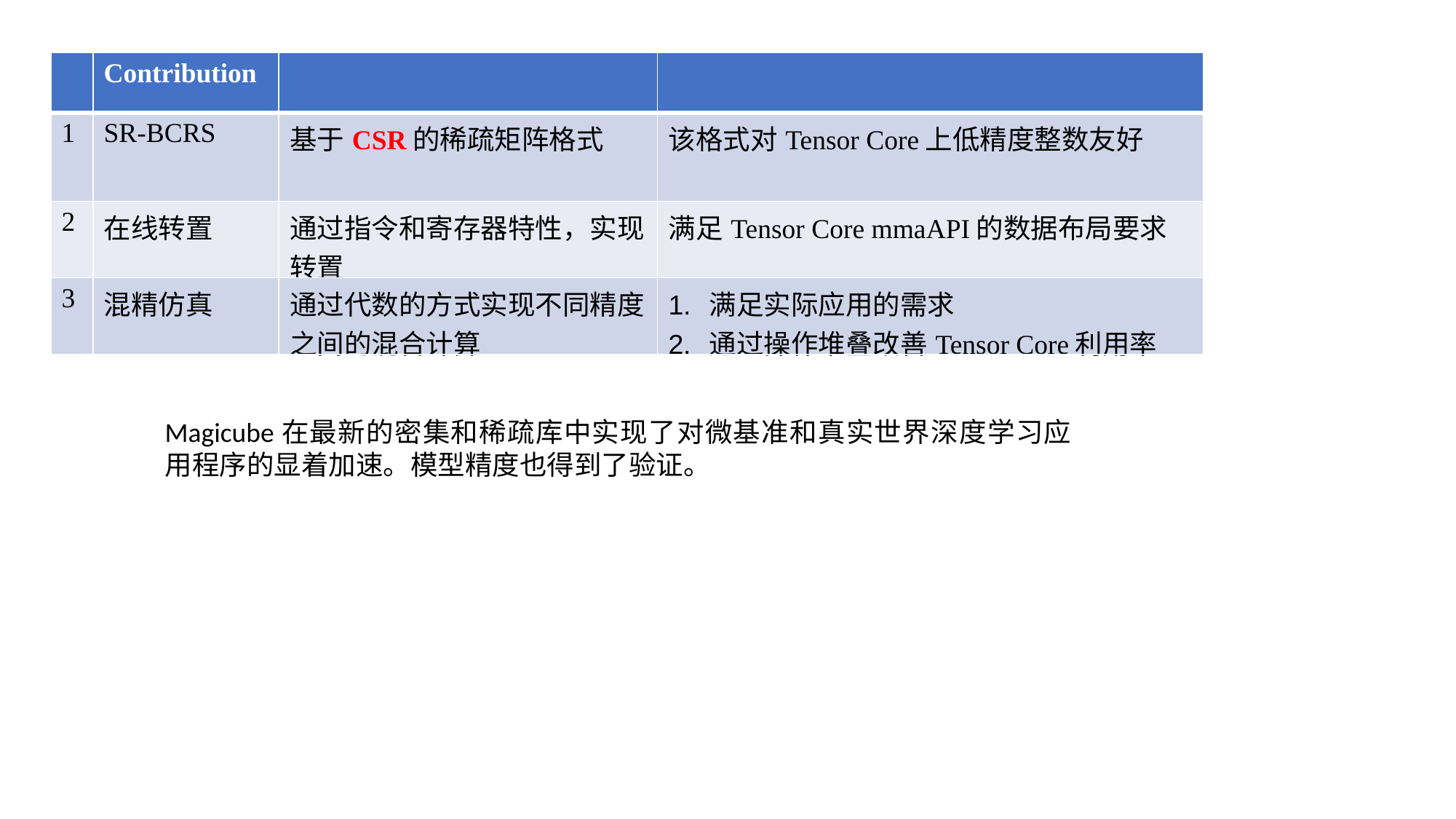

|  | Contribution |  |  |
| --- | --- | --- | --- |
| 1 | SR-BCRS | 基于CSR的稀疏矩阵格式 | 该格式对Tensor Core上低精度整数友好 |
| 2 | 在线转置 | 通过指令和寄存器特性，实现转置 | 满足Tensor Core mmaAPI的数据布局要求 |
| 3 | 混精仿真 | 通过代数的方式实现不同精度之间的混合计算 | 满足实际应用的需求 通过操作堆叠改善Tensor Core利用率 |
Magicube在最新的密集和稀疏库中实现了对微基准和真实世界深度学习应用程序的显着加速。模型精度也得到了验证。